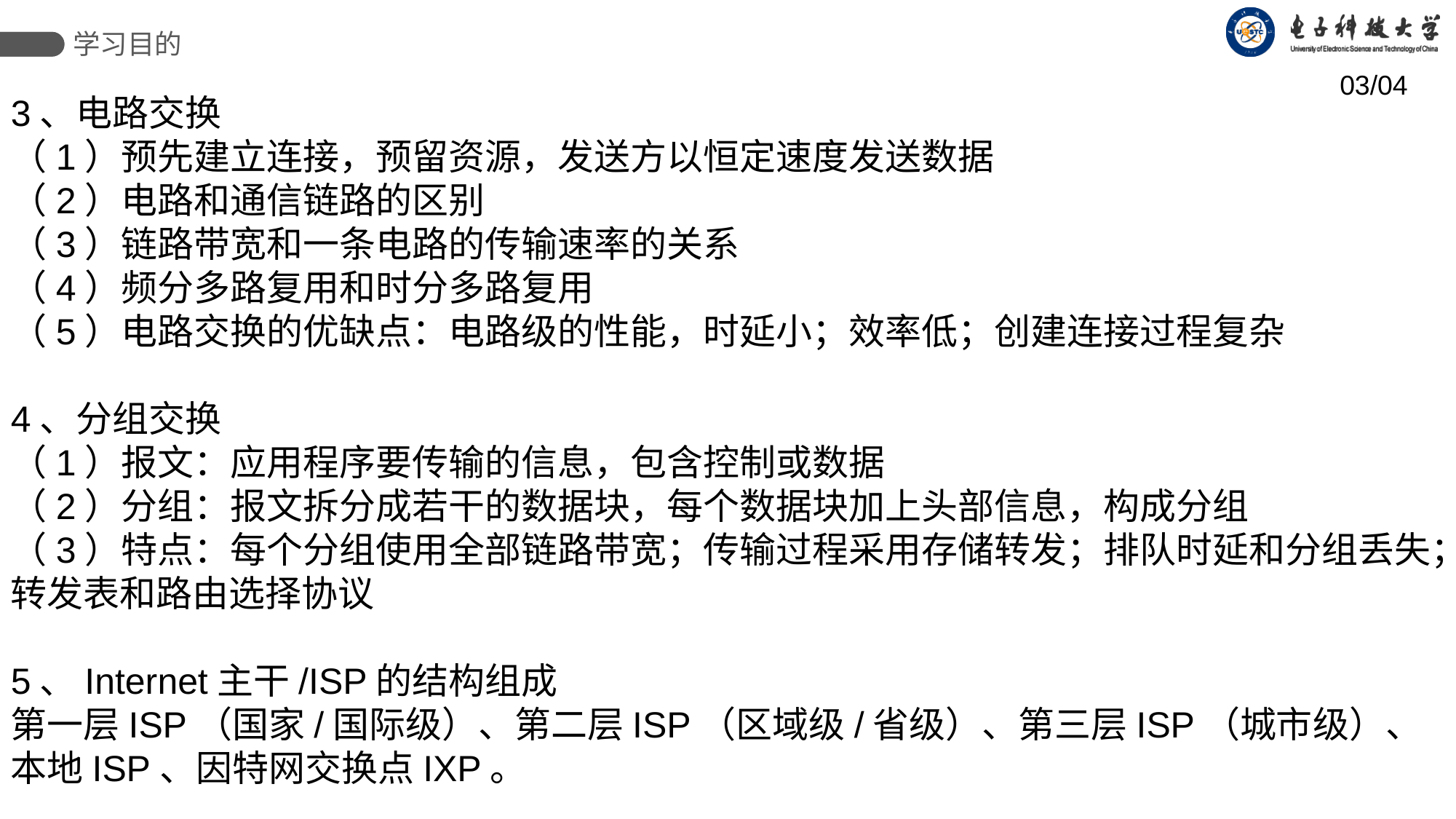

学习目的
03/04
3、电路交换
（1）预先建立连接，预留资源，发送方以恒定速度发送数据
（2）电路和通信链路的区别
（3）链路带宽和一条电路的传输速率的关系
（4）频分多路复用和时分多路复用
（5）电路交换的优缺点：电路级的性能，时延小；效率低；创建连接过程复杂

4、分组交换
（1）报文：应用程序要传输的信息，包含控制或数据
（2）分组：报文拆分成若干的数据块，每个数据块加上头部信息，构成分组
（3）特点：每个分组使用全部链路带宽；传输过程采用存储转发；排队时延和分组丢失；转发表和路由选择协议

5、Internet主干/ISP的结构组成
第一层ISP（国家/国际级）、第二层ISP（区域级/省级）、第三层ISP（城市级）、本地ISP、因特网交换点IXP。